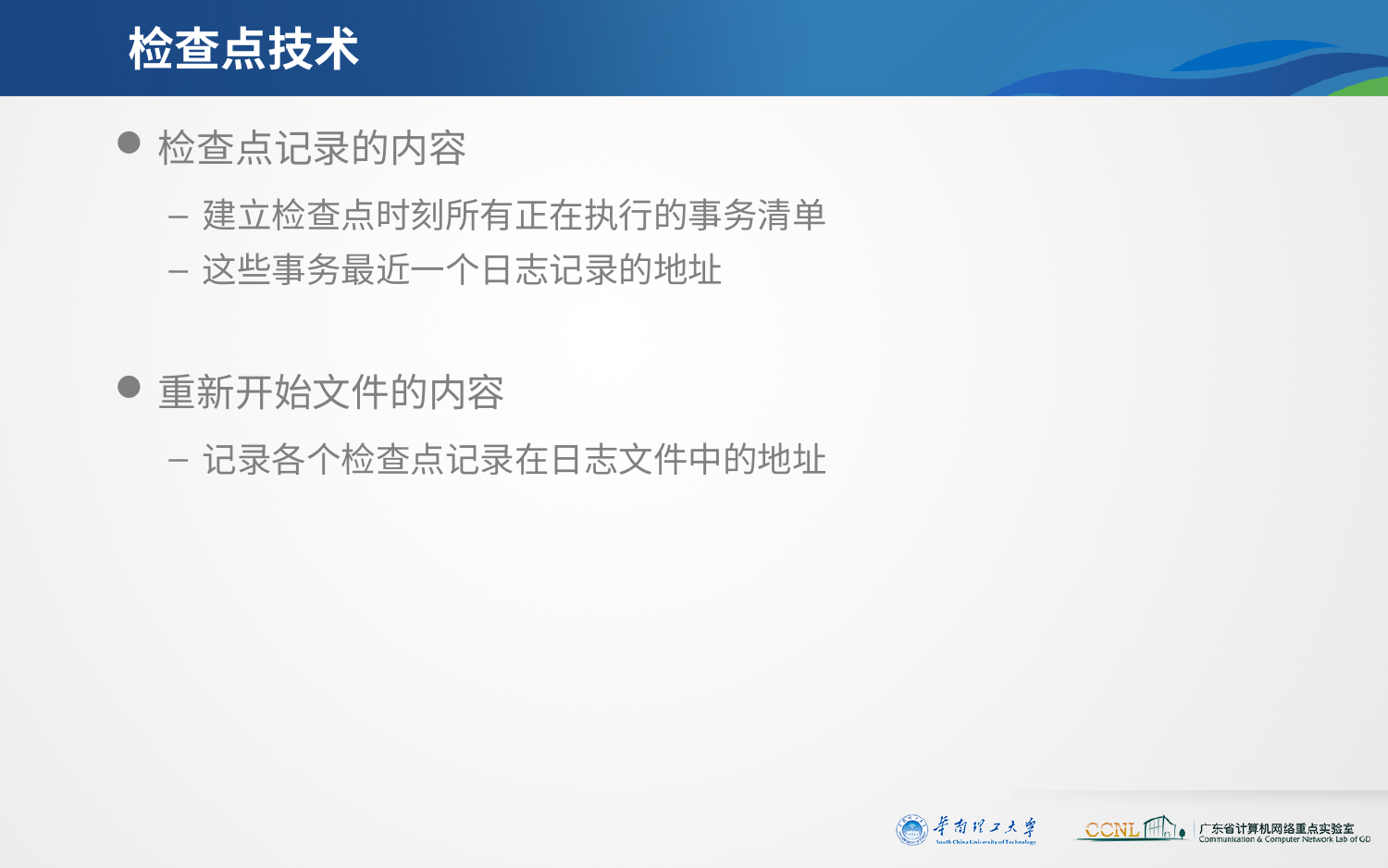

# 检查点技术
检查点记录的内容
建立检查点时刻所有正在执行的事务清单
这些事务最近一个日志记录的地址

重新开始文件的内容
记录各个检查点记录在日志文件中的地址